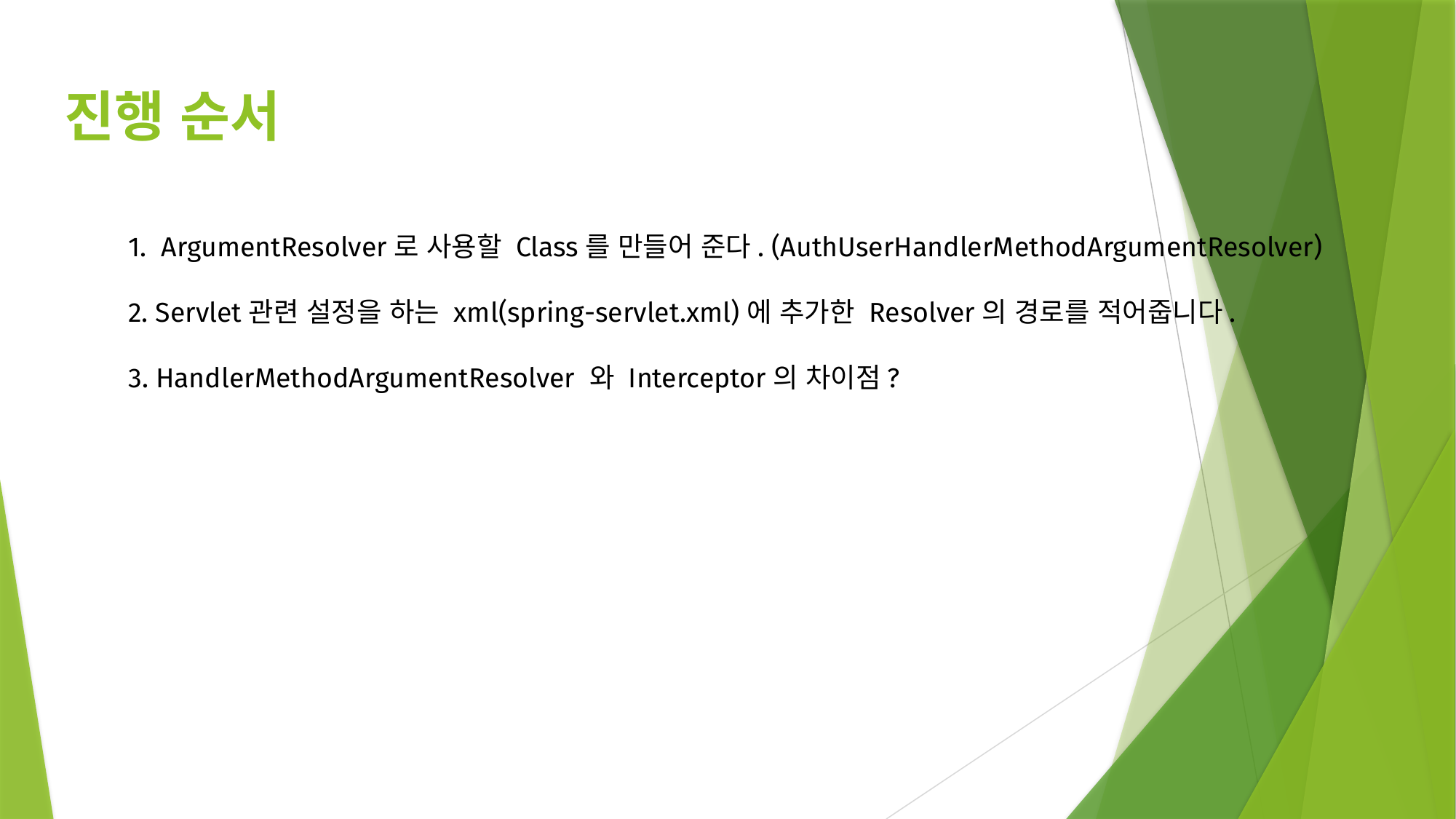

진행 순서
1.  ArgumentResolver로 사용할 Class를 만들어 준다. (AuthUserHandlerMethodArgumentResolver)

2. Servlet관련 설정을 하는 xml(spring-servlet.xml)에 추가한 Resolver의 경로를 적어줍니다.

3. HandlerMethodArgumentResolver 와 Interceptor의 차이점?